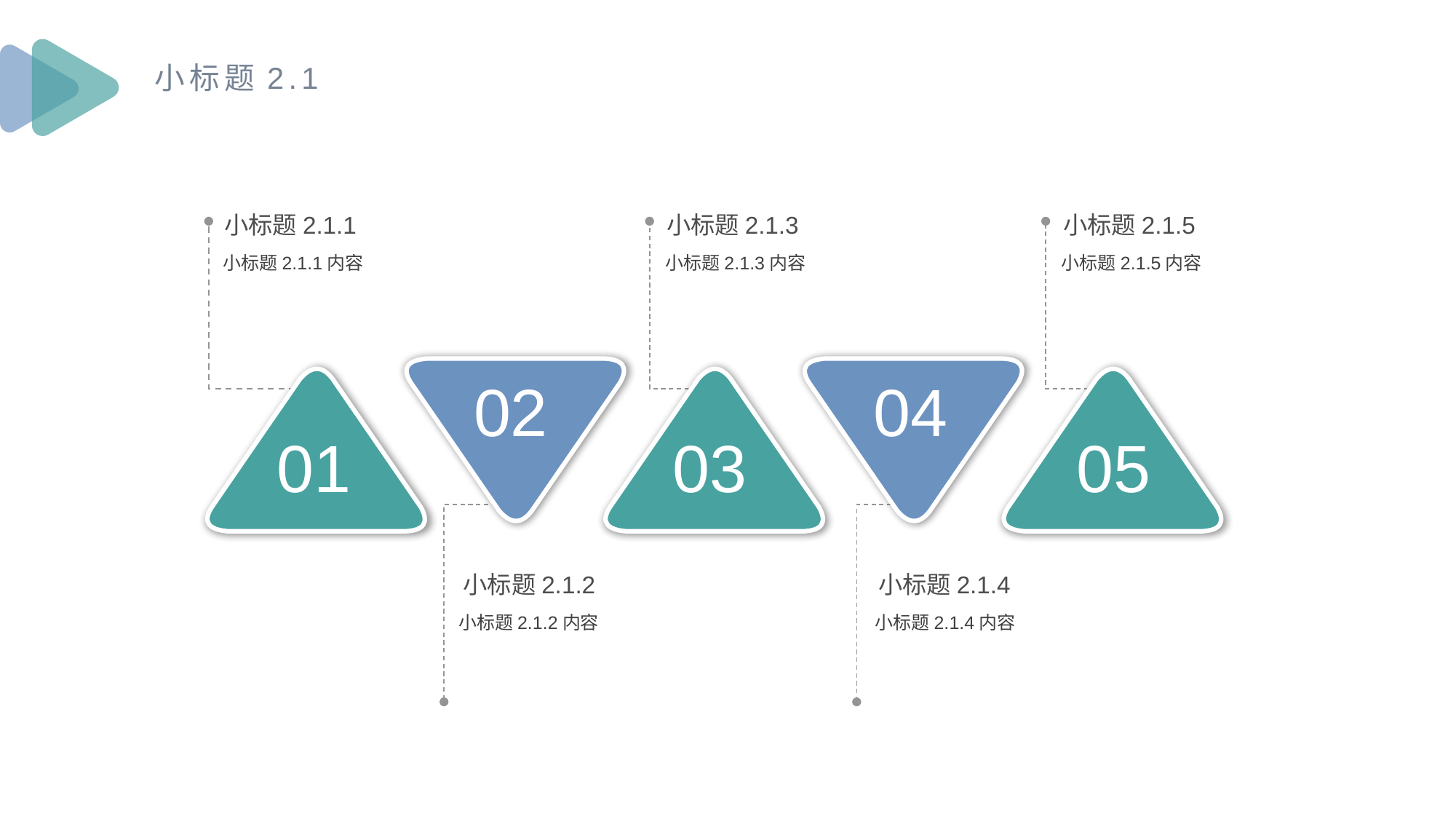

小标题2.1
小标题2.1.1
小标题2.1.1内容
小标题2.1.3
小标题2.1.3内容
小标题2.1.5
小标题2.1.5内容

02

04

01

03

05

小标题2.1.2
小标题2.1.2内容
小标题2.1.4
小标题2.1.4内容
PPT模板 http://www.1ppt.com/moban/